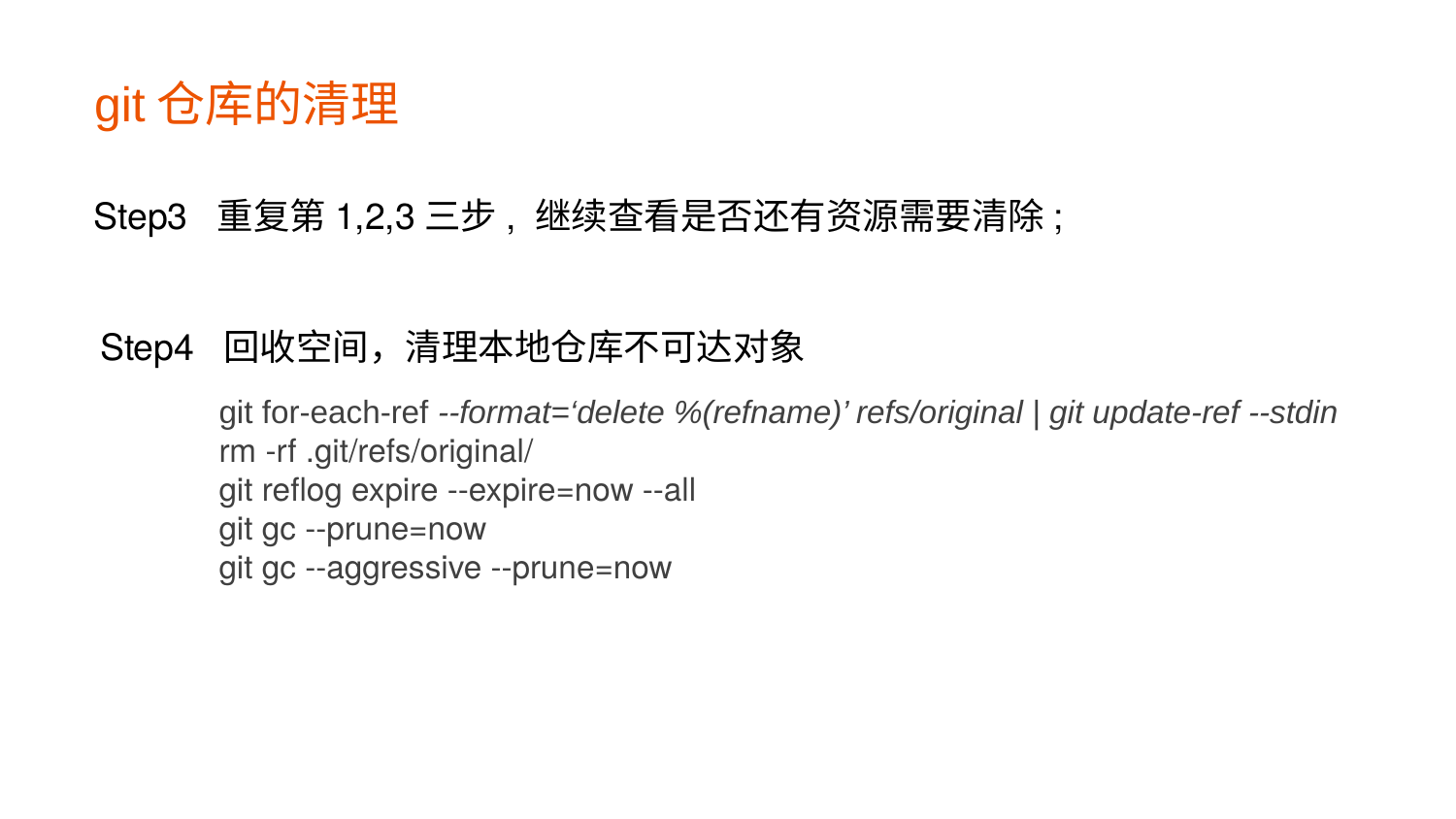

git仓库的清理
Step3  重复第1,2,3三步, 继续查看是否还有资源需要清除;
Step4  回收空间，清理本地仓库不可达对象
git for-each-ref --format=‘delete %(refname)’ refs/original | git update-ref --stdin
rm -rf .git/refs/original/
git reflog expire --expire=now --all
git gc --prune=now
git gc --aggressive --prune=now